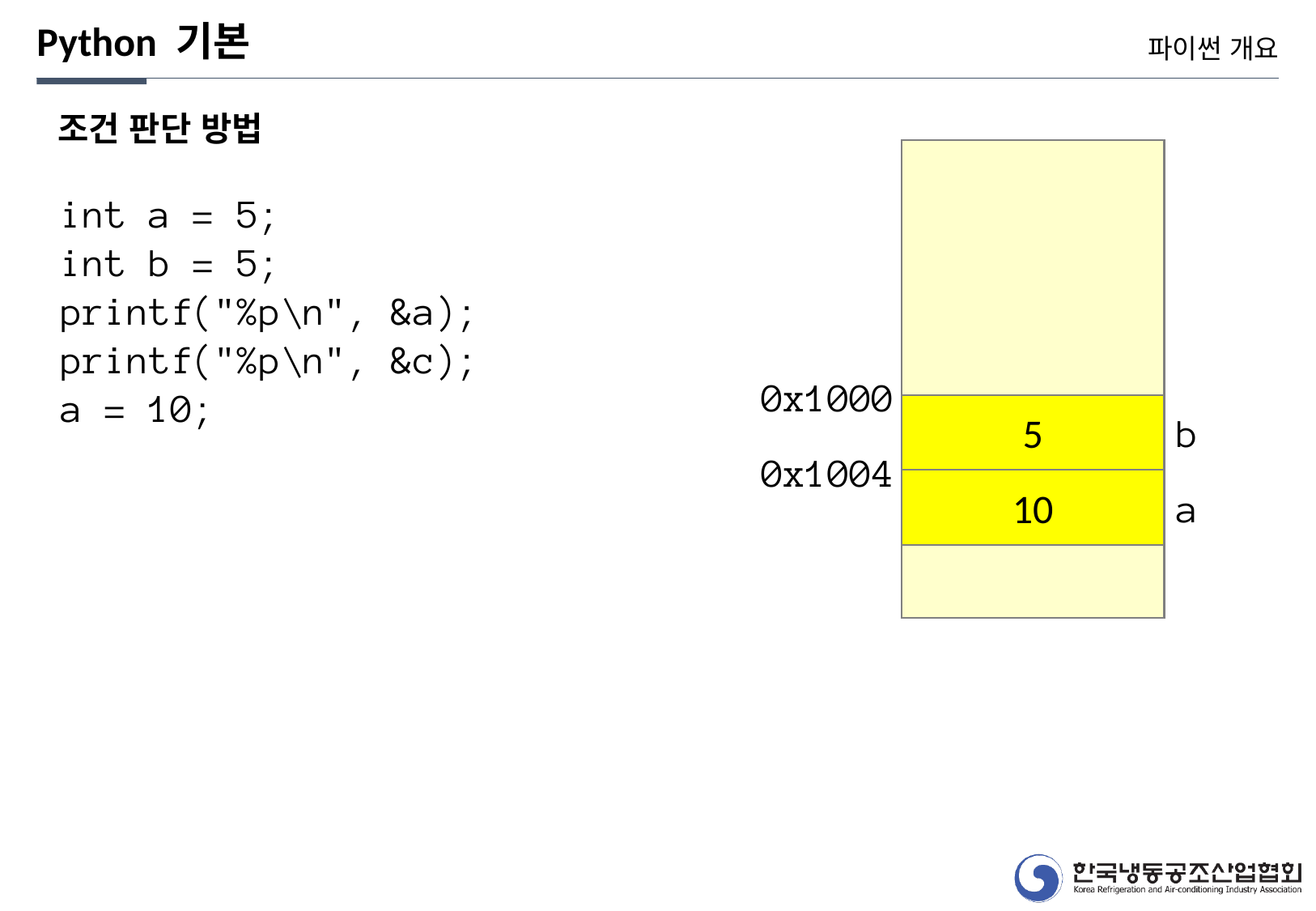

Python 기본
파이썬 개요
조건 판단 방법

int a = 5;
int b = 5;
printf("%p\n", &a);
printf("%p\n", &c);
a = 10;
0x1000
5
b
0x1004
10
a